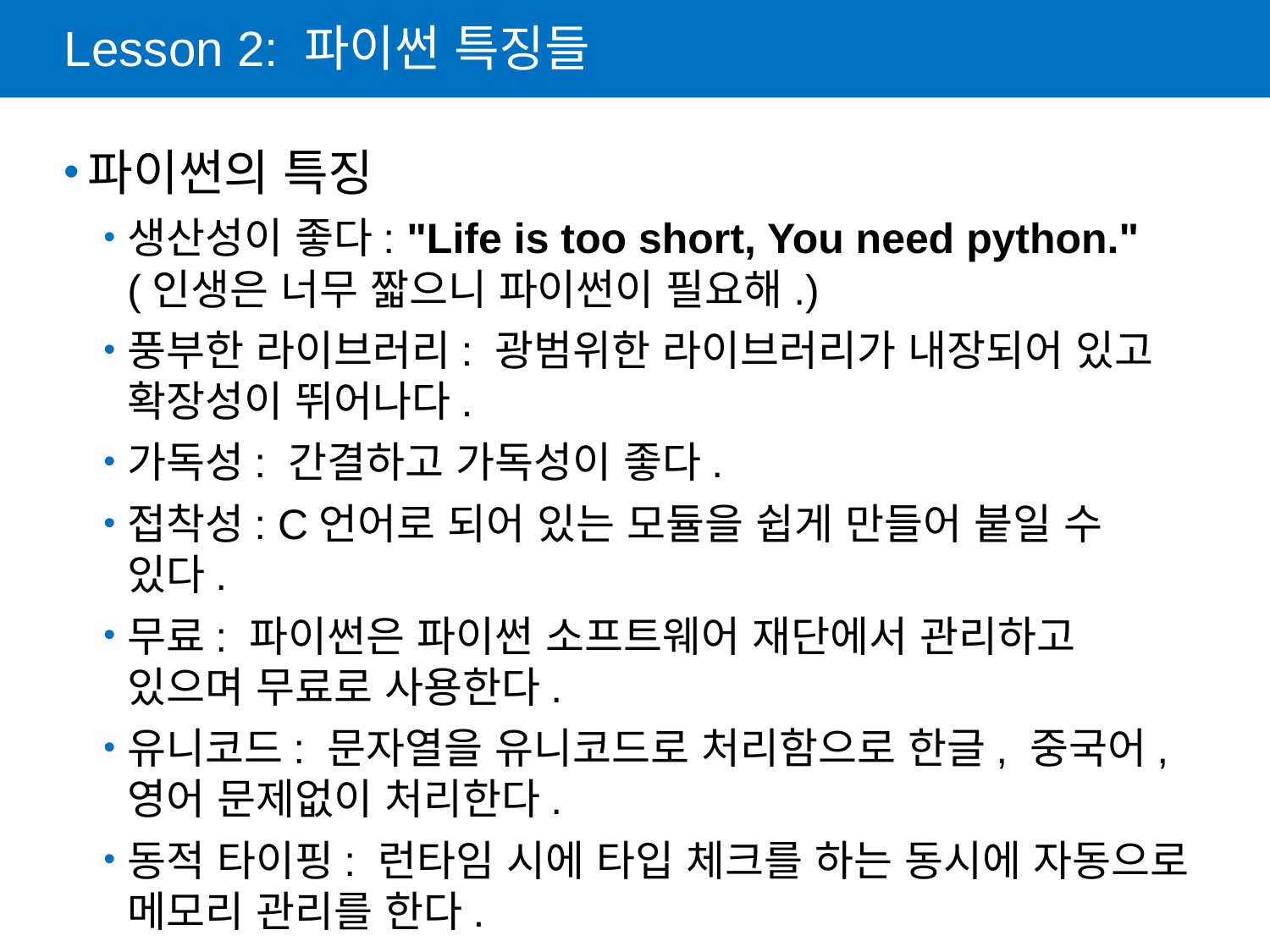

# Lesson 2: 파이썬 특징들
파이썬의 특징
생산성이 좋다: "Life is too short, You need python." (인생은 너무 짧으니 파이썬이 필요해.)
풍부한 라이브러리: 광범위한 라이브러리가 내장되어 있고 확장성이 뛰어나다.
가독성: 간결하고 가독성이 좋다.
접착성: C언어로 되어 있는 모듈을 쉽게 만들어 붙일 수 있다.
무료: 파이썬은 파이썬 소프트웨어 재단에서 관리하고 있으며 무료로 사용한다.
유니코드: 문자열을 유니코드로 처리함으로 한글, 중국어, 영어 문제없이 처리한다.
동적 타이핑: 런타임 시에 타입 체크를 하는 동시에 자동으로 메모리 관리를 한다.